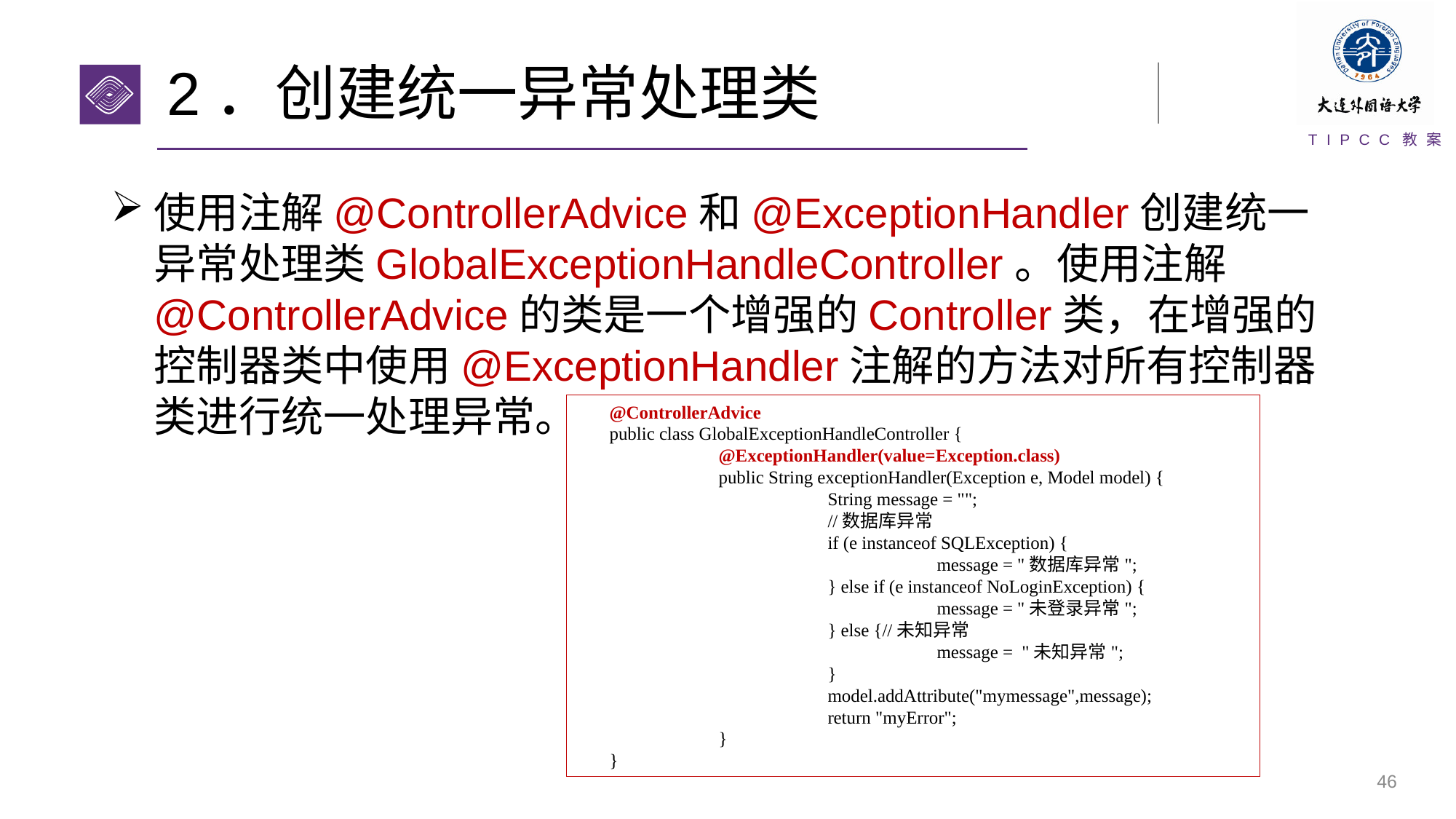

# 2．创建统一异常处理类
使用注解@ControllerAdvice和@ExceptionHandler创建统一异常处理类GlobalExceptionHandleController。使用注解@ControllerAdvice的类是一个增强的Controller类，在增强的控制器类中使用@ExceptionHandler注解的方法对所有控制器类进行统一处理异常。
@ControllerAdvice
public class GlobalExceptionHandleController {
	@ExceptionHandler(value=Exception.class)
	public String exceptionHandler(Exception e, Model model) {
		String message = "";
		//数据库异常
		if (e instanceof SQLException) {
			message = "数据库异常";
		} else if (e instanceof NoLoginException) {
			message = "未登录异常";
		} else {//未知异常
			message =  "未知异常";
		}
		model.addAttribute("mymessage",message);
		return "myError";
	}
}
46